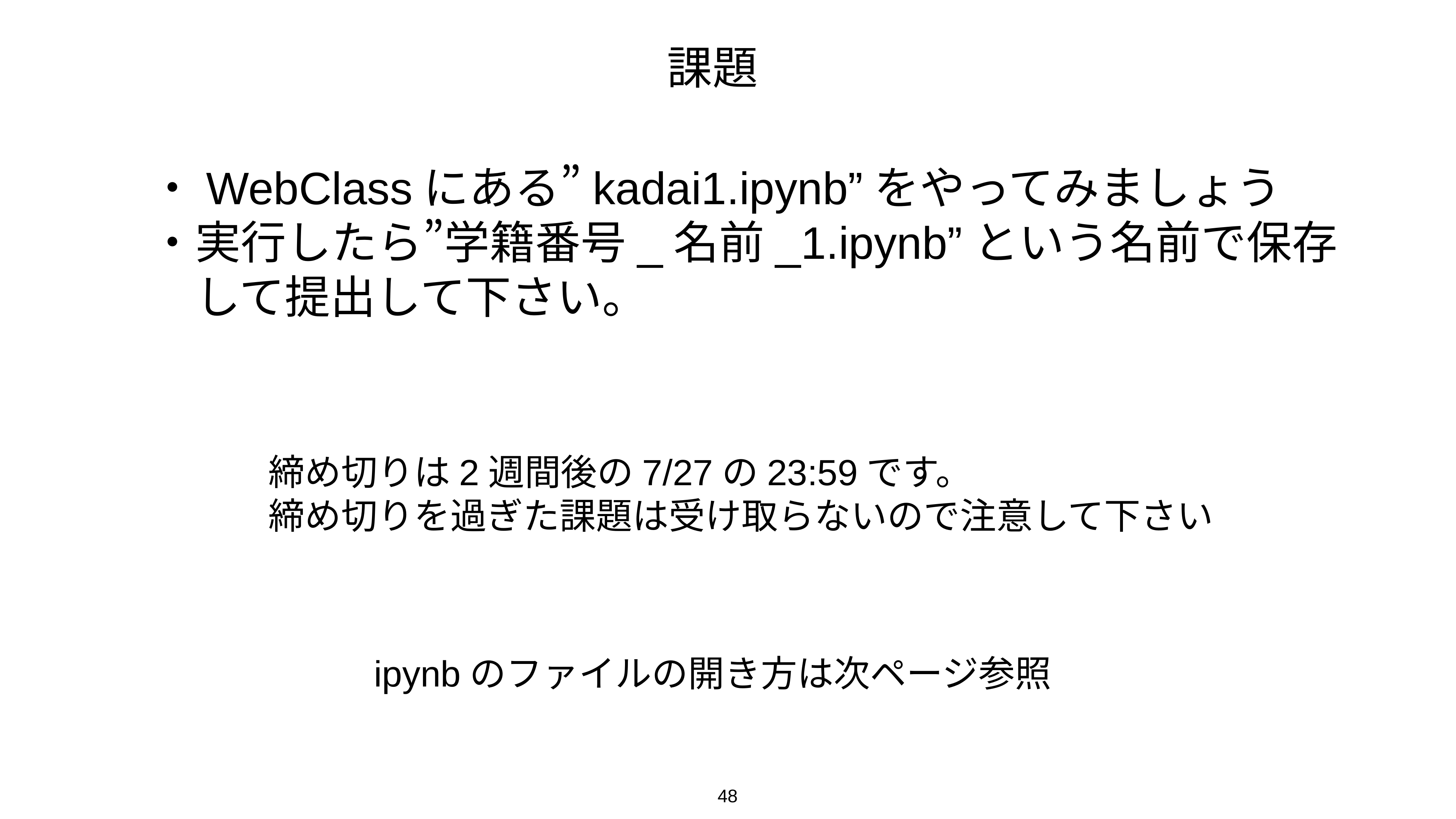

課題
・WebClassにある”kadai1.ipynb”をやってみましょう
・実行したら”学籍番号_名前_1.ipynb”という名前で保存
　して提出して下さい。
締め切りは2週間後の7/27の23:59です。
締め切りを過ぎた課題は受け取らないので注意して下さい
ipynbのファイルの開き方は次ページ参照
48